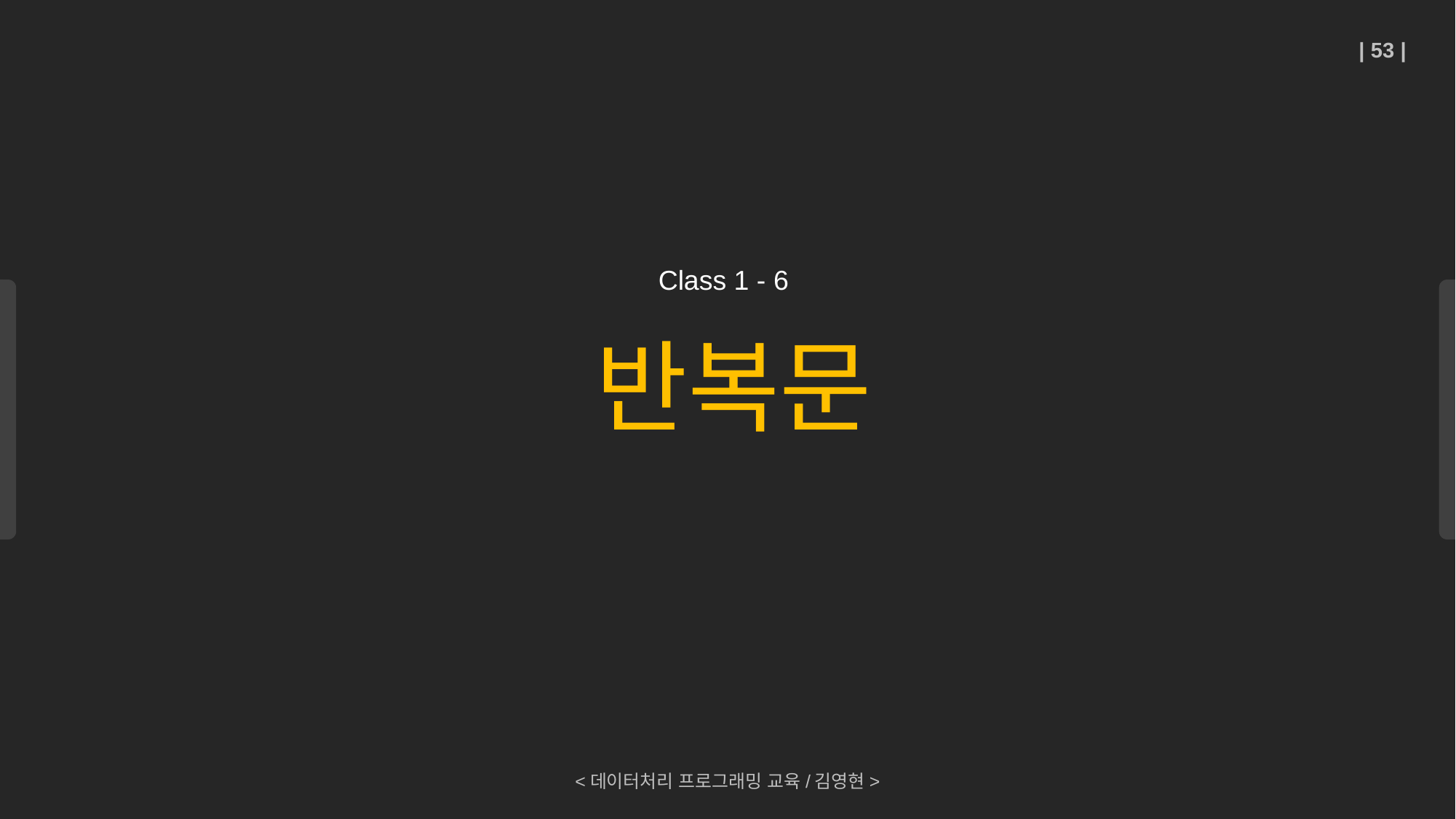

| 53 |
반복문
Class 1 - 6

<데이터처리 프로그래밍 교육/김영현>